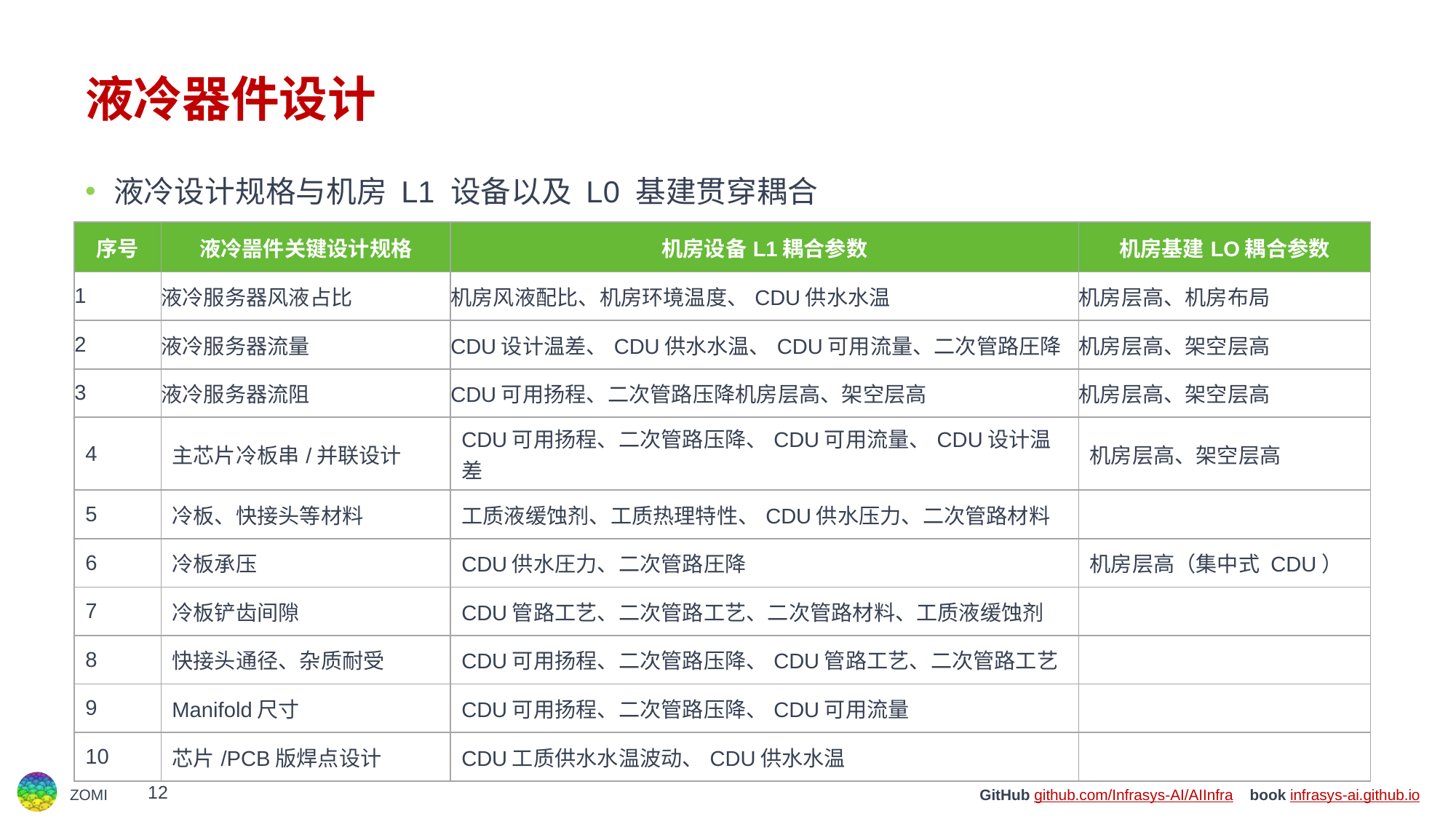

# 液冷器件设计
液冷设计规格与机房 L1 设备以及 L0 基建贯穿耦合

| 序号 | 液冷噐件关键设计规格 | 机房设备L1耦合参数 | 机房基建LO耦合参数 |
| --- | --- | --- | --- |
| 1 | 液冷服务器风液占比 | 机房风液配比、机房环境温度、CDU供水水温 | 机房层高、机房布局 |
| 2 | 液冷服务器流量 | CDU设计温差、CDU供水水温、CDU可用流量、二次管路圧降 | 机房层高、架空层高 |
| 3 | 液冷服务器流阻 | CDU可用扬程、二次管路压降机房层高、架空层高 | 机房层高、架空层高 |
| 4 | 主芯片冷板串/并联设计 | CDU可用扬程、二次管路压降、CDU可用流量、CDU设计温差 | 机房层高、架空层高 |
| 5 | 冷板、快接头等材料 | 工质液缓蚀剂、工质热理特性、CDU供水压力、二次管路材料 |  |
| 6 | 冷板承压 | CDU供水圧力、二次管路圧降 | 机房层高（集中式 CDU） |
| 7 | 冷板铲齿间隙 | CDU管路工艺、二次管路工艺、二次管路材料、工质液缓蚀剂 |  |
| 8 | 快接头通径、杂质耐受 | CDU可用扬程、二次管路压降、CDU管路工艺、二次管路工艺 |  |
| 9 | Manifold尺寸 | CDU可用扬程、二次管路压降、CDU可用流量 |  |
| 10 | 芯片/PCB版焊点设计 | CDU工质供水水温波动、CDU供水水温 |  |